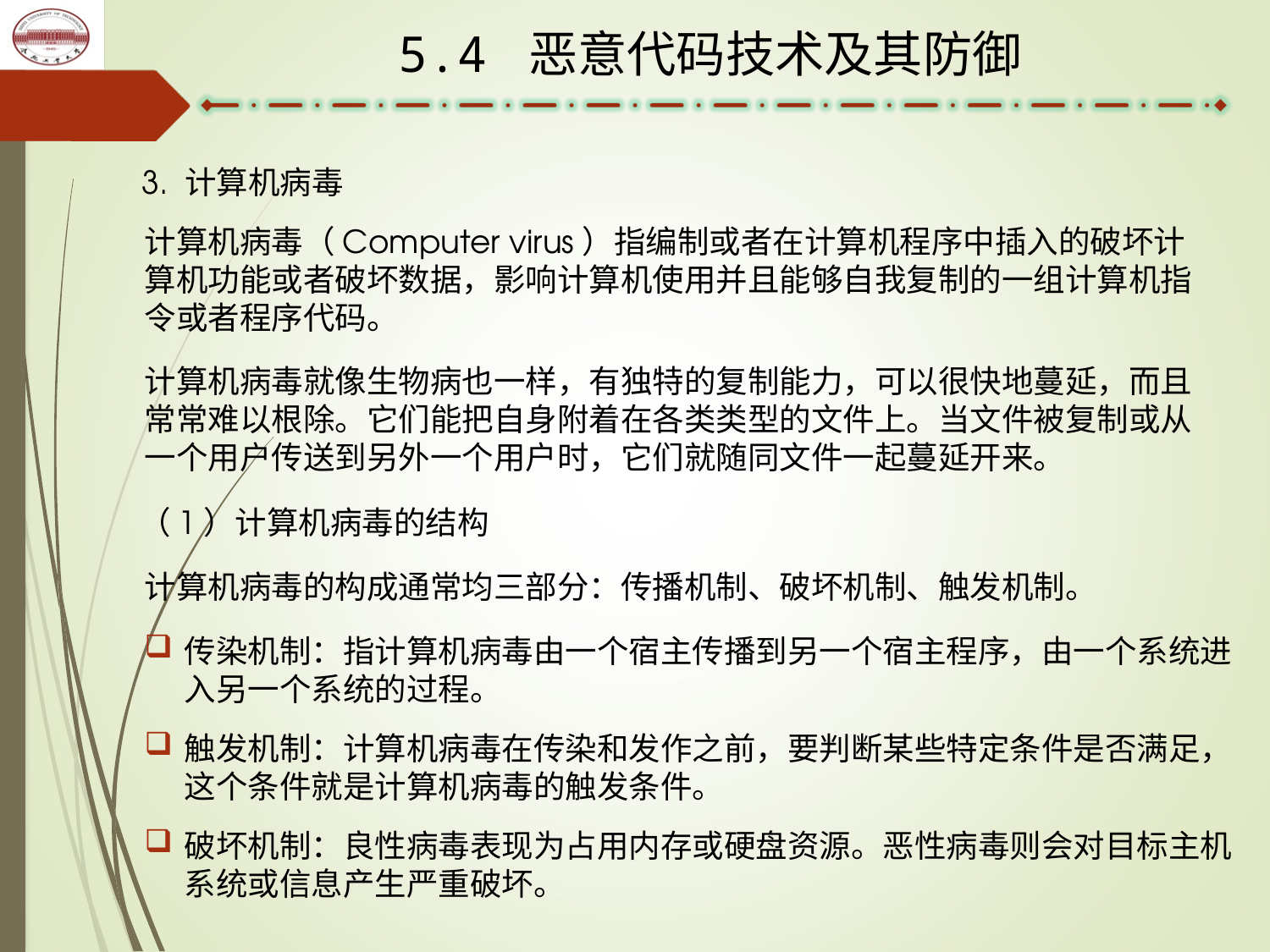

5.4 恶意代码技术及其防御
3. 计算机病毒
计算机病毒（Computer virus）指编制或者在计算机程序中插入的破坏计算机功能或者破坏数据，影响计算机使用并且能够自我复制的一组计算机指令或者程序代码。
计算机病毒就像生物病也一样，有独特的复制能力，可以很快地蔓延，而且常常难以根除。它们能把自身附着在各类类型的文件上。当文件被复制或从一个用户传送到另外一个用户时，它们就随同文件一起蔓延开来。
（1）计算机病毒的结构
计算机病毒的构成通常均三部分：传播机制、破坏机制、触发机制。
传染机制：指计算机病毒由一个宿主传播到另一个宿主程序，由一个系统进入另一个系统的过程。
触发机制：计算机病毒在传染和发作之前，要判断某些特定条件是否满足，这个条件就是计算机病毒的触发条件。
破坏机制：良性病毒表现为占用内存或硬盘资源。恶性病毒则会对目标主机系统或信息产生严重破坏。